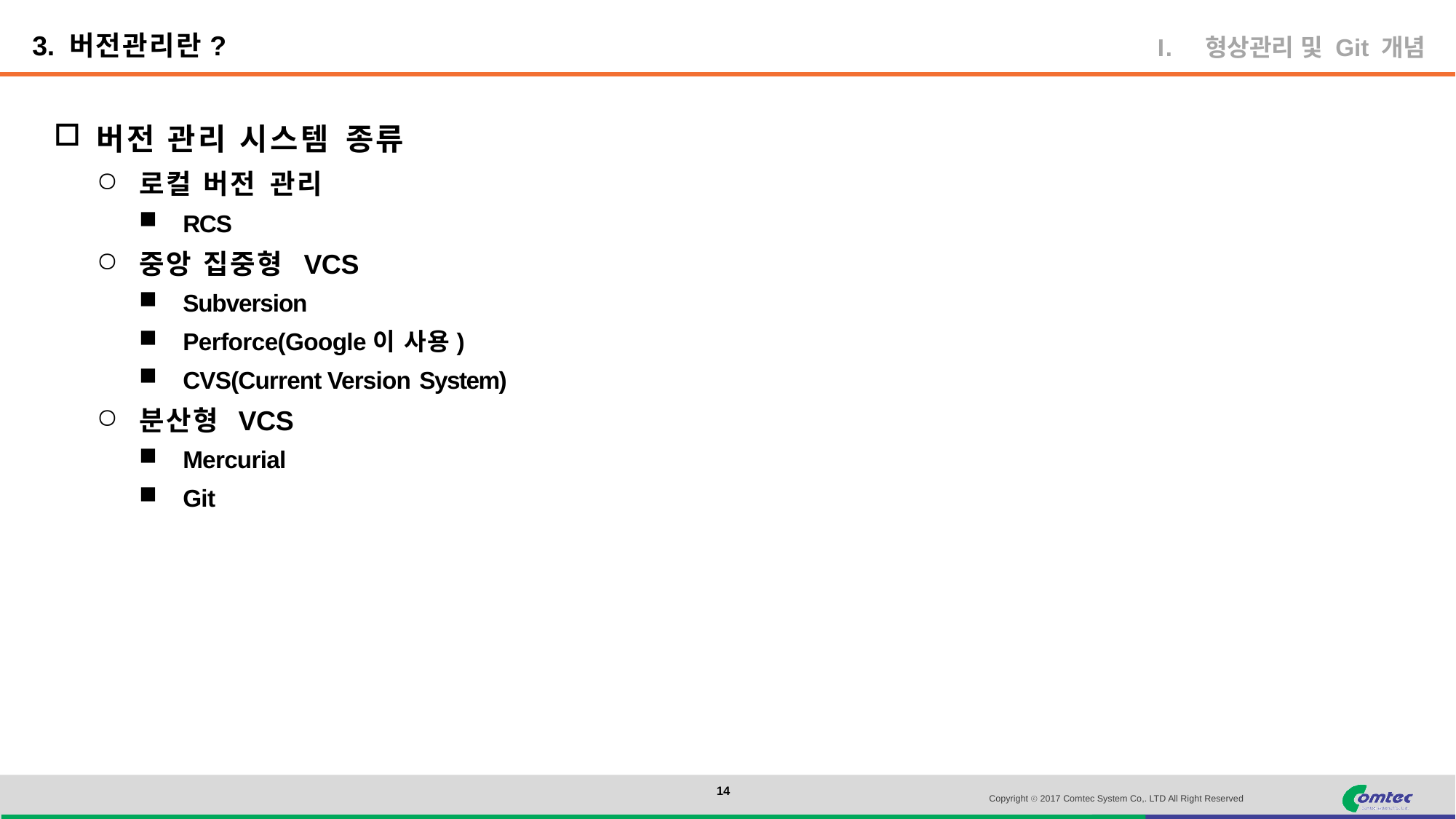

3. 버전관리란?
형상관리 및 Git 개념
버전 관리 시스템 종류
로컬 버전 관리
RCS
중앙 집중형 VCS
Subversion
Perforce(Google이 사용)
CVS(Current Version System)
분산형 VCS
Mercurial
Git